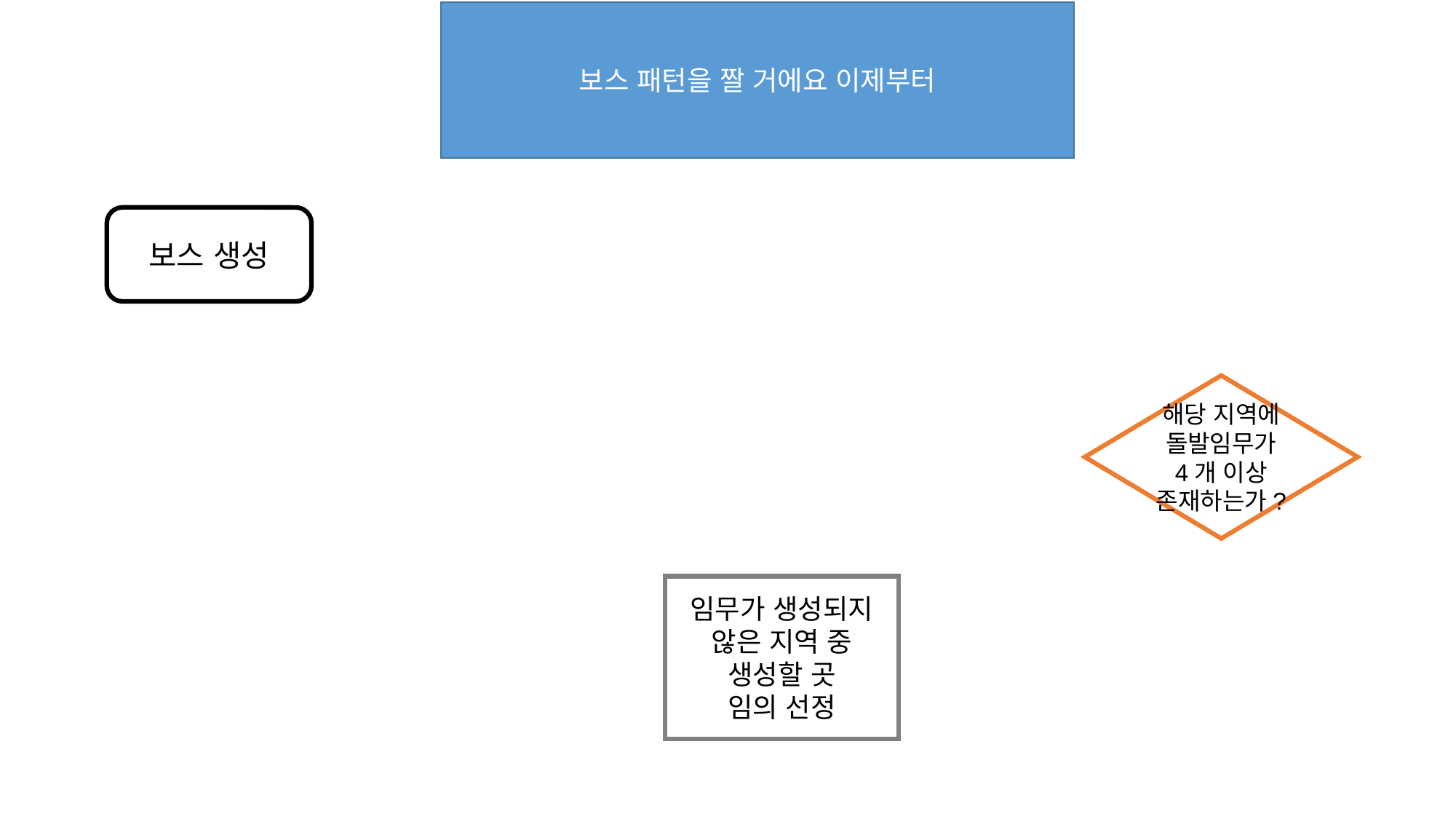

보스 패턴을 짤 거에요 이제부터
보스 생성
해당 지역에
돌발임무가 4개 이상 존재하는가?
임무가 생성되지 않은 지역 중
생성할 곳
임의 선정